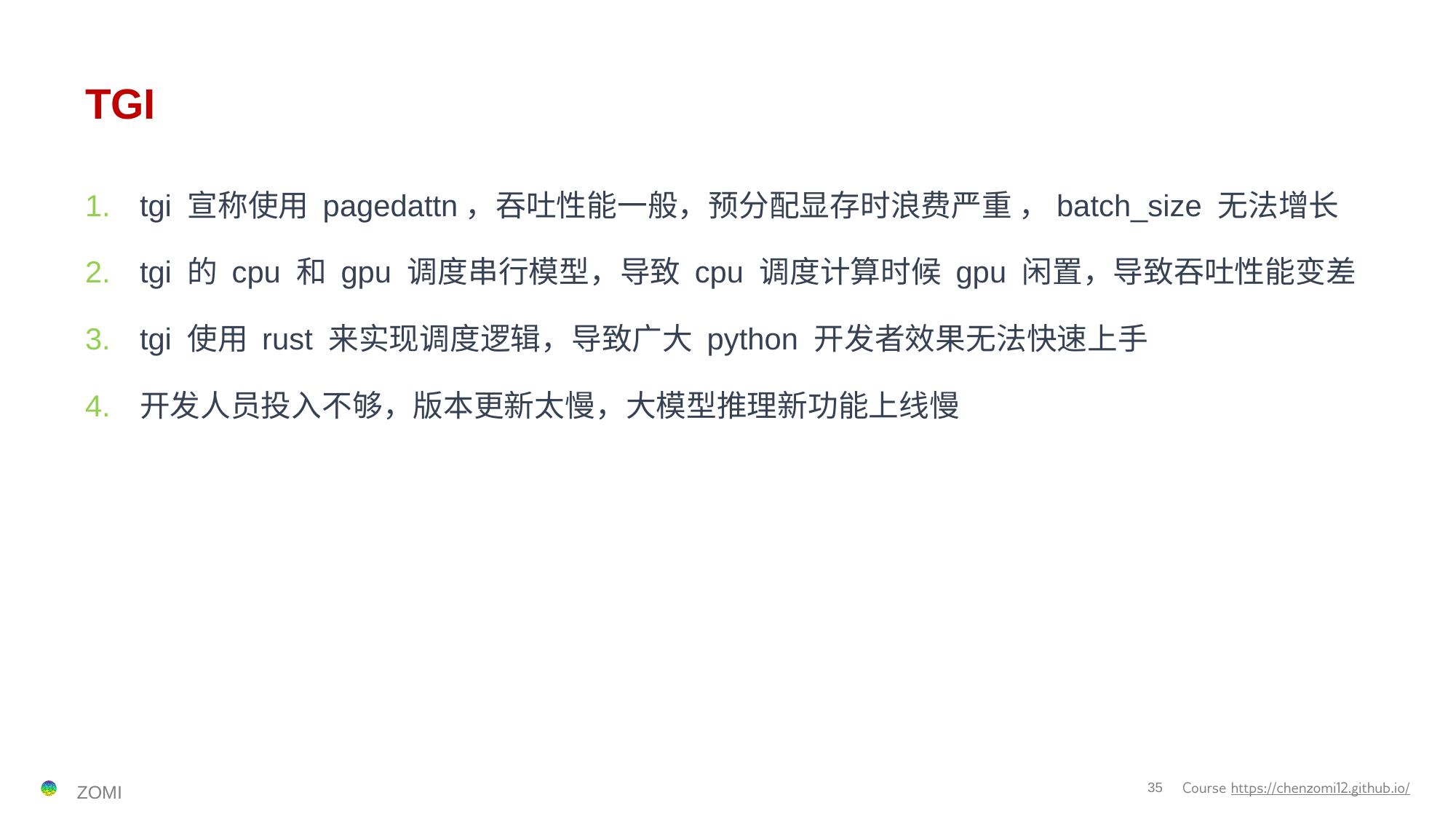

# TGI
tgi 宣称使用 pagedattn，吞吐性能一般，预分配显存时浪费严重 ，batch_size 无法增长
tgi 的 cpu 和 gpu 调度串行模型，导致 cpu 调度计算时候 gpu 闲置，导致吞吐性能变差
tgi 使用 rust 来实现调度逻辑，导致广大 python 开发者效果无法快速上手
开发人员投入不够，版本更新太慢，大模型推理新功能上线慢